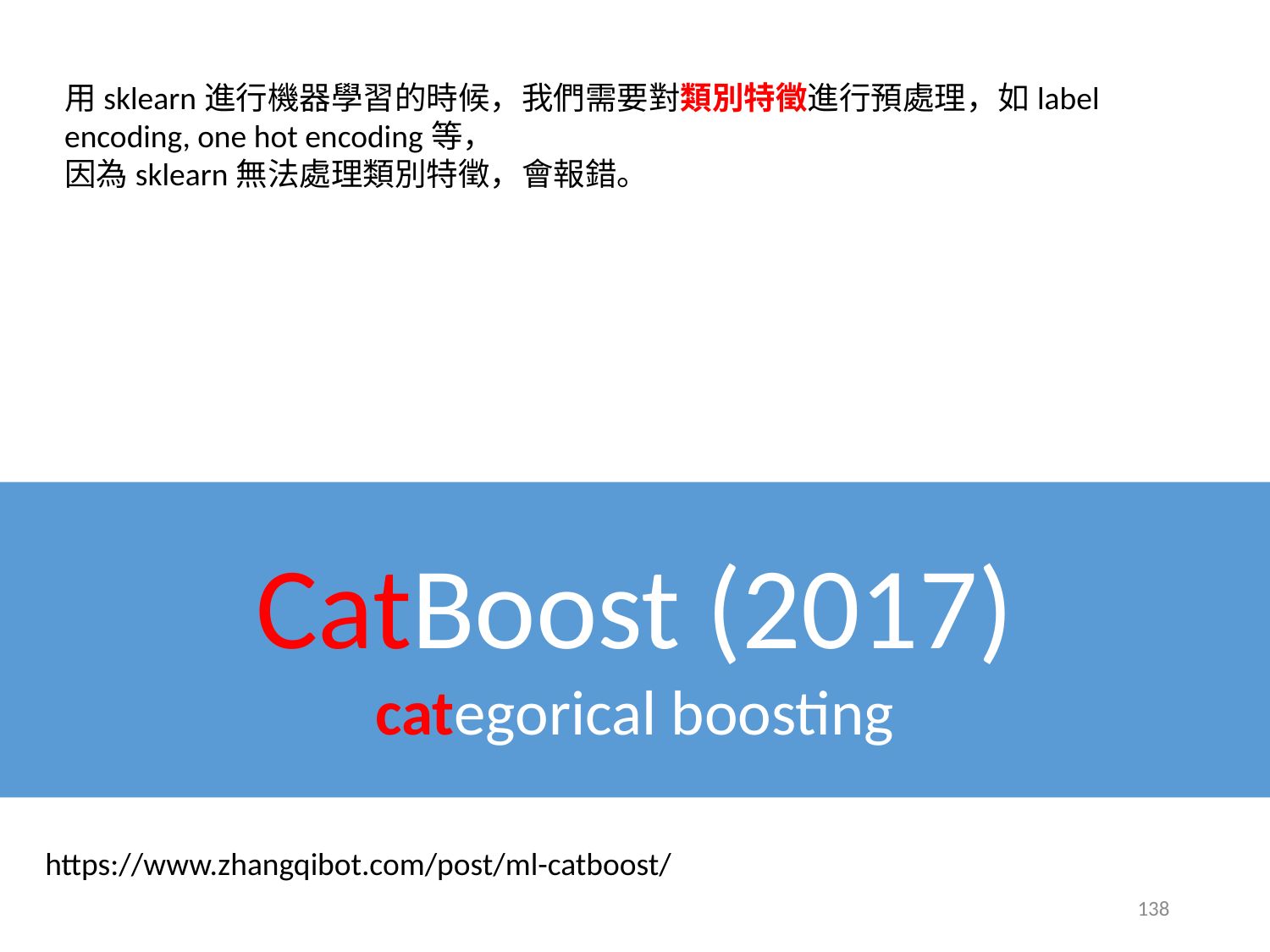

用sklearn進行機器學習的時候，我們需要對類別特徵進行預處理，如label encoding, one hot encoding等，
因為sklearn無法處理類別特徵，會報錯。
CatBoost (2017)
categorical boosting
https://www.zhangqibot.com/post/ml-catboost/
138